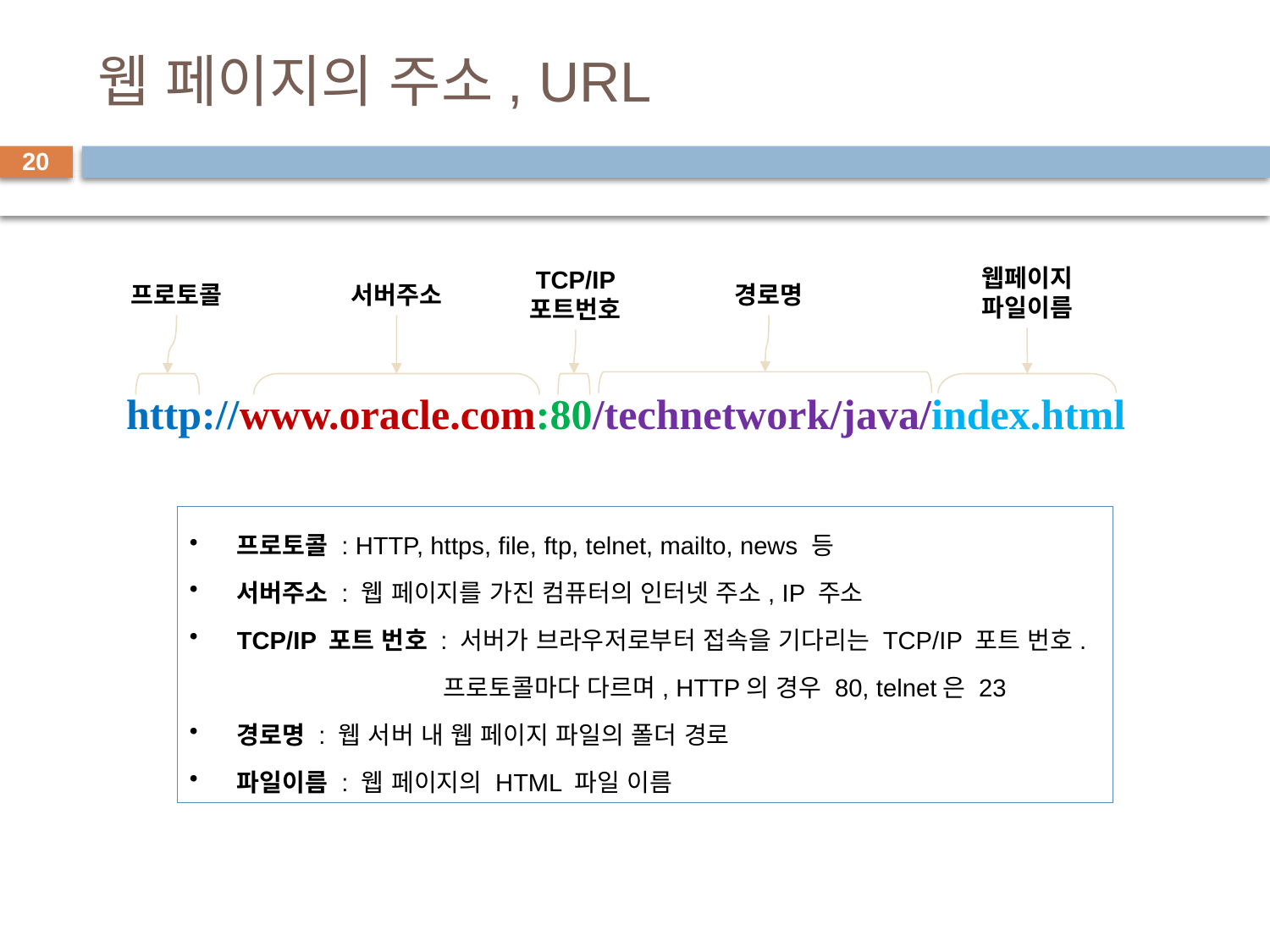

# 웹 페이지의 주소, URL
20

웹페이지
파일이름
TCP/IP
포트번호
프로토콜
서버주소
경로명

http://www.oracle.com:80/technetwork/java/index.html
프로토콜 : HTTP, https, file, ftp, telnet, mailto, news 등
서버주소 : 웹 페이지를 가진 컴퓨터의 인터넷 주소, IP 주소
TCP/IP 포트 번호 : 서버가 브라우저로부터 접속을 기다리는 TCP/IP 포트 번호.
프로토콜마다 다르며, HTTP의 경우 80, telnet은 23
경로명 : 웹 서버 내 웹 페이지 파일의 폴더 경로
파일이름 : 웹 페이지의 HTML 파일 이름